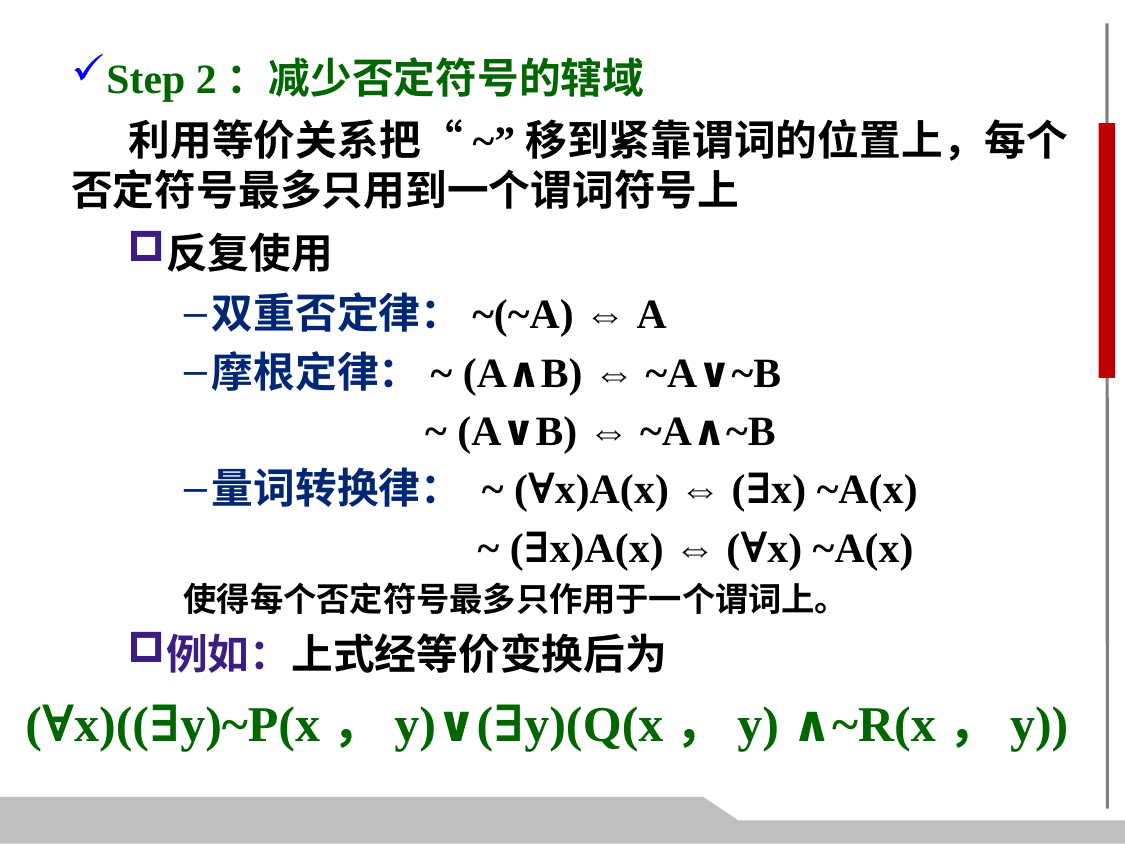

Step 2：减少否定符号的辖域
     利用等价关系把“~”移到紧靠谓词的位置上，每个否定符号最多只用到一个谓词符号上
反复使用
双重否定律：~(~A) ⇔ A
摩根定律：~ (A∧B) ⇔ ~A∨~B
                       ~ (A∨B) ⇔ ~A∧~B
量词转换律： ~ (∀x)A(x) ⇔ (∃x) ~A(x)
                            ~ (∃x)A(x) ⇔ (∀x) ~A(x)
使得每个否定符号最多只作用于一个谓词上。
例如：上式经等价变换后为
(∀x)((∃y)~P(x，y)∨(∃y)(Q(x，y) ∧~R(x，y))